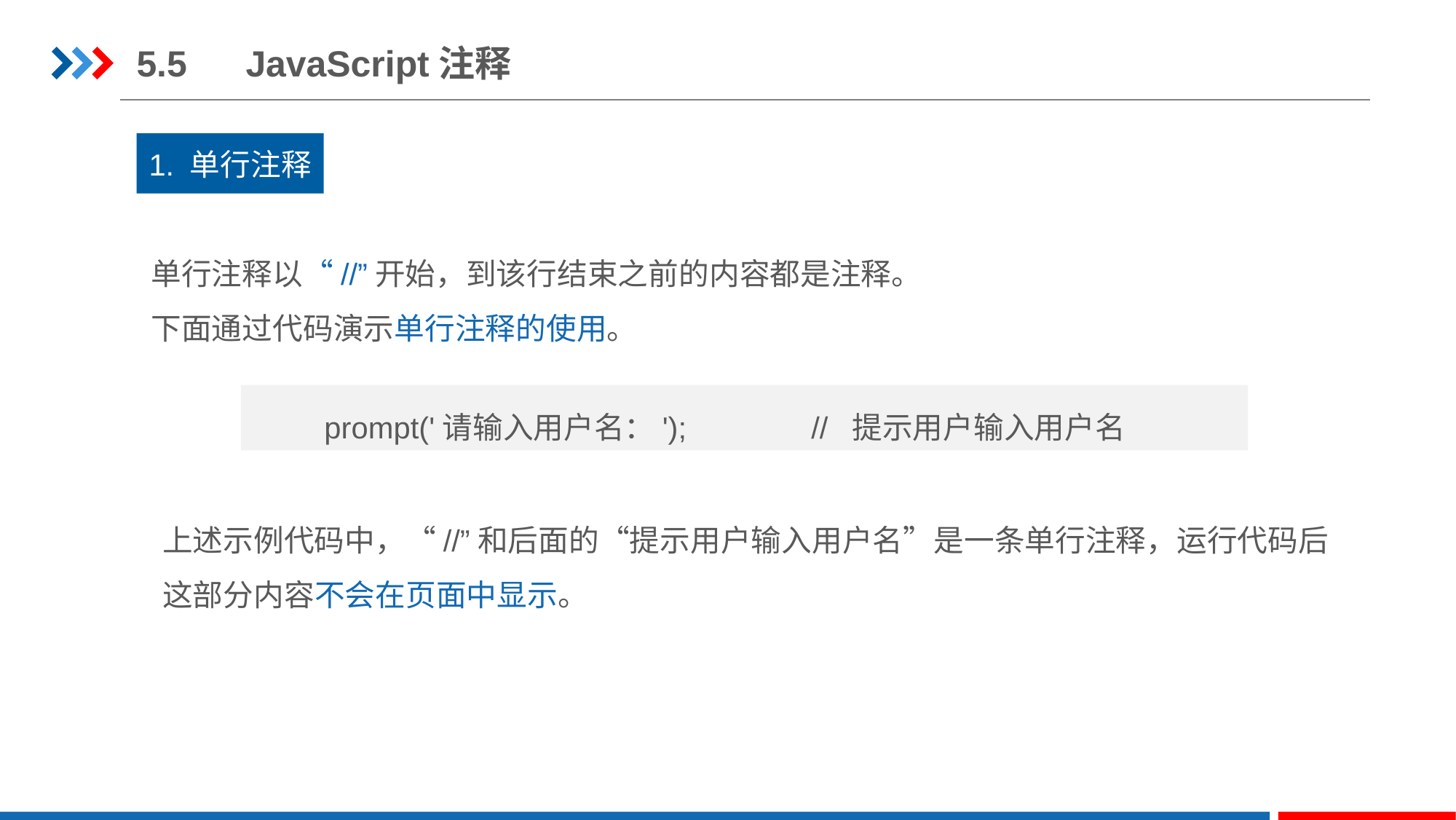

5.5	JavaScript注释
1. 单行注释
单行注释以“//”开始，到该行结束之前的内容都是注释。
下面通过代码演示单行注释的使用。
prompt('请输入用户名：');	      //  提示用户输入用户名
上述示例代码中，“//”和后面的“提示用户输入用户名”是一条单行注释，运行代码后这部分内容不会在页面中显示。